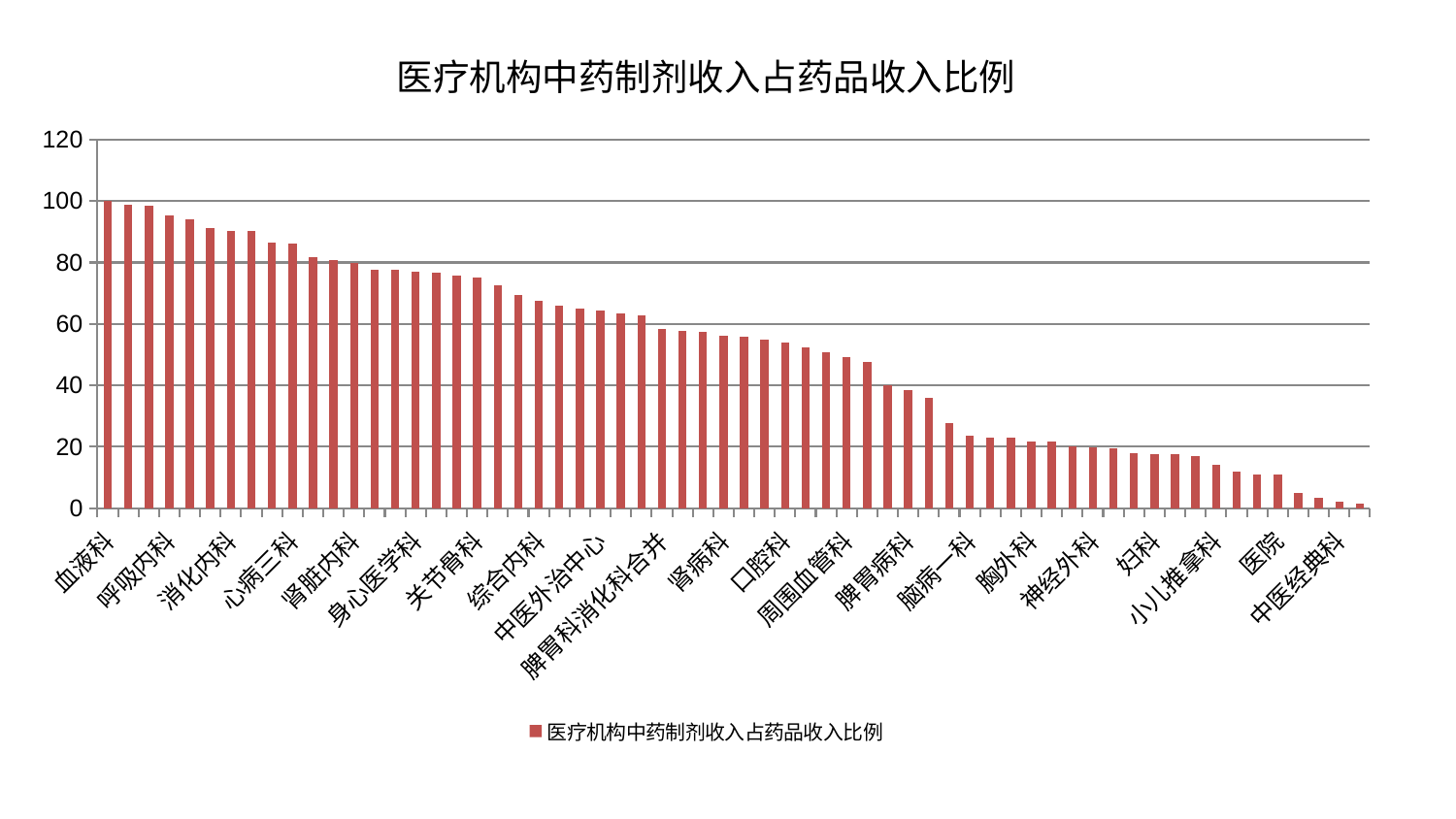

### Chart: 医疗机构中药制剂收入占药品收入比例

| Category | 医疗机构中药制剂收入占药品收入比例 |
|---|---|
| 血液科 | 100.0 |
| 微创骨科 | 98.83165463080319 |
| 心病二科 | 98.33515422623886 |
| 呼吸内科 | 95.35322762527854 |
| 显微骨科 | 94.1164939435236 |
| 肝病科 | 91.37585295877452 |
| 消化内科 | 90.4033371089239 |
| 肝胆外科 | 90.36429957539892 |
| 心病四科 | 86.47708385395123 |
| 心病三科 | 86.25993590467813 |
| 妇科妇二科合并 | 81.69213717780377 |
| 心血管内科 | 80.849102292366 |
| 肾脏内科 | 79.85670579111003 |
| 眼科 | 77.58762699024878 |
| 妇二科 | 77.52292631418554 |
| 身心医学科 | 77.0550812641272 |
| 重症医学科 | 76.75444636308144 |
| 风湿病科 | 75.90516043776725 |
| 关节骨科 | 75.16754934698909 |
| 脑病二科 | 72.60343070551082 |
| 西区重症医学科 | 69.50524769253121 |
| 综合内科 | 67.51762290101647 |
| 小儿骨科 | 65.89824742079753 |
| 针灸科 | 65.01579806629456 |
| 中医外治中心 | 64.43623965671077 |
| 治未病中心 | 63.391915186475444 |
| 老年医学科 | 62.957702744777656 |
| 脾胃科消化科合并 | 58.364926229514644 |
| 产科 | 57.70480870233654 |
| 美容皮肤科 | 57.369592701328855 |
| 肾病科 | 56.317084652265066 |
| 脑病三科 | 55.93822305597172 |
| 乳腺甲状腺外科 | 54.97100247376956 |
| 口腔科 | 53.91840865043721 |
| 运动损伤骨科 | 52.41944486228131 |
| 神经内科 | 50.94660628253187 |
| 周围血管科 | 49.127319965542554 |
| 耳鼻喉科 | 47.491026141501806 |
| 骨科 | 39.93133634317845 |
| 脾胃病科 | 38.38854512025966 |
| 皮肤科 | 36.028419591686074 |
| 东区重症医学科 | 27.860545184543014 |
| 脑病一科 | 23.537405192115205 |
| 东区肾病科 | 22.921584218538182 |
| 创伤骨科 | 22.857578279151458 |
| 胸外科 | 21.863724807560654 |
| 普通外科 | 21.68161492006084 |
| 心病一科 | 20.015458086764177 |
| 神经外科 | 19.919093066154062 |
| 内分泌科 | 19.57497514343138 |
| 肿瘤内科 | 17.946512290194892 |
| 妇科 | 17.75137157039 |
| 脊柱骨科 | 17.652438169159435 |
| 泌尿外科 | 16.94527455010105 |
| 小儿推拿科 | 14.032975224835475 |
| 推拿科 | 11.813984175008194 |
| 康复科 | 11.10750576307278 |
| 医院 | 11.058621107571039 |
| 男科 | 4.935408400300164 |
| 儿科 | 3.460193089943675 |
| 中医经典科 | 2.065367275405537 |
| 肛肠科 | 1.5162291392297886 |
89